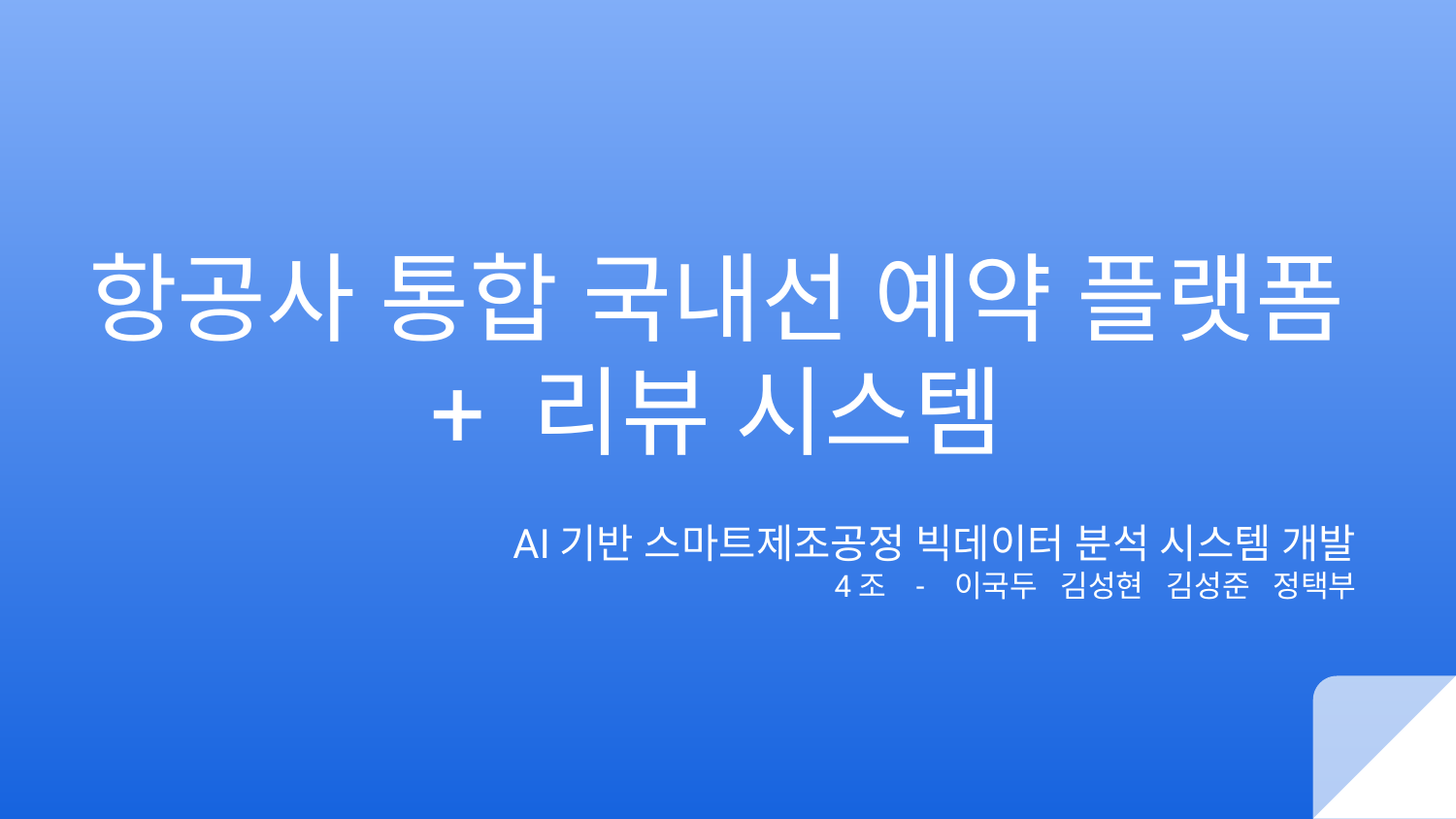

# 항공사 통합 국내선 예약 플랫폼
+ 리뷰 시스템
AI기반 스마트제조공정 빅데이터 분석 시스템 개발
4조   -   이국두   김성현   김성준   정택부